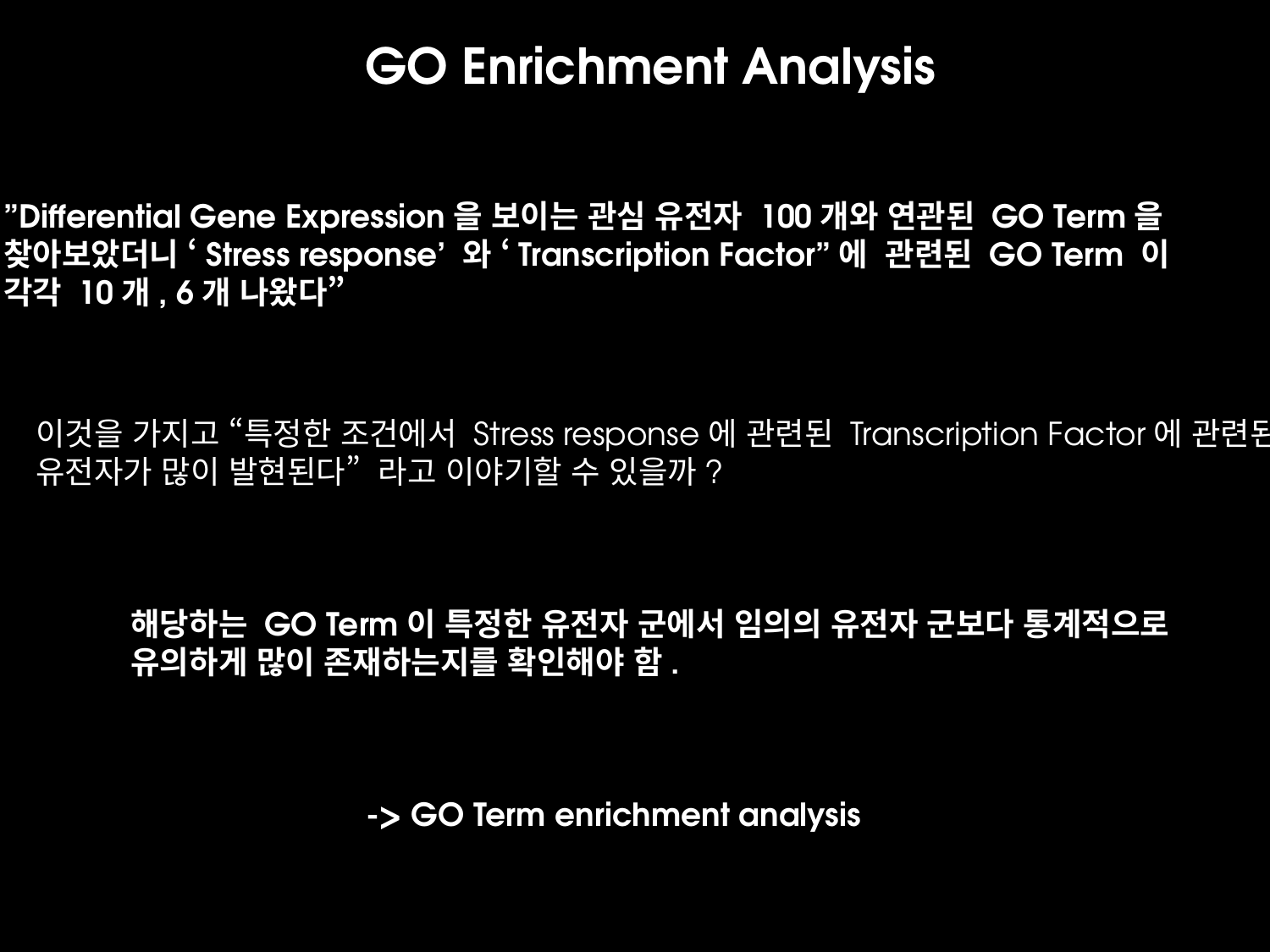

GO Enrichment Analysis
”Differential Gene Expression을 보이는 관심 유전자 100개와 연관된 GO Term을
찾아보았더니 ‘Stress response’ 와 ‘Transcription Factor”에  관련된 GO Term 이
각각 10개, 6개 나왔다”
이것을 가지고 “특정한 조건에서 Stress response에 관련된 Transcription Factor에 관련된
유전자가 많이 발현된다”  라고 이야기할 수 있을까?
해당하는 GO Term이 특정한 유전자 군에서 임의의 유전자 군보다 통계적으로
유의하게 많이 존재하는지를 확인해야 함.
-> GO Term enrichment analysis